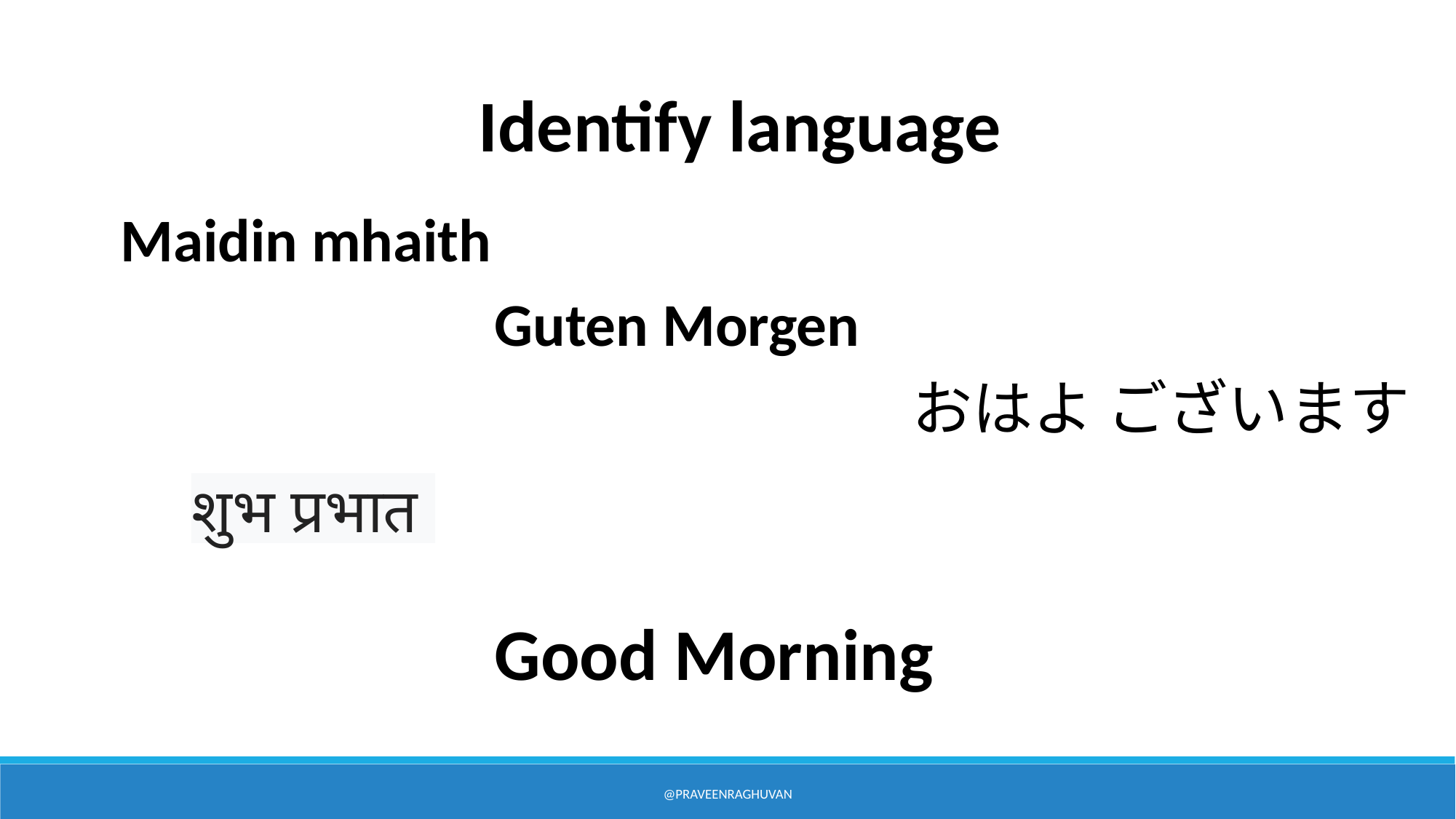

Identify language
Maidin mhaith
Guten Morgen
おはよ ございます
शुभ प्रभात
Good Morning
@praveenraghuvan